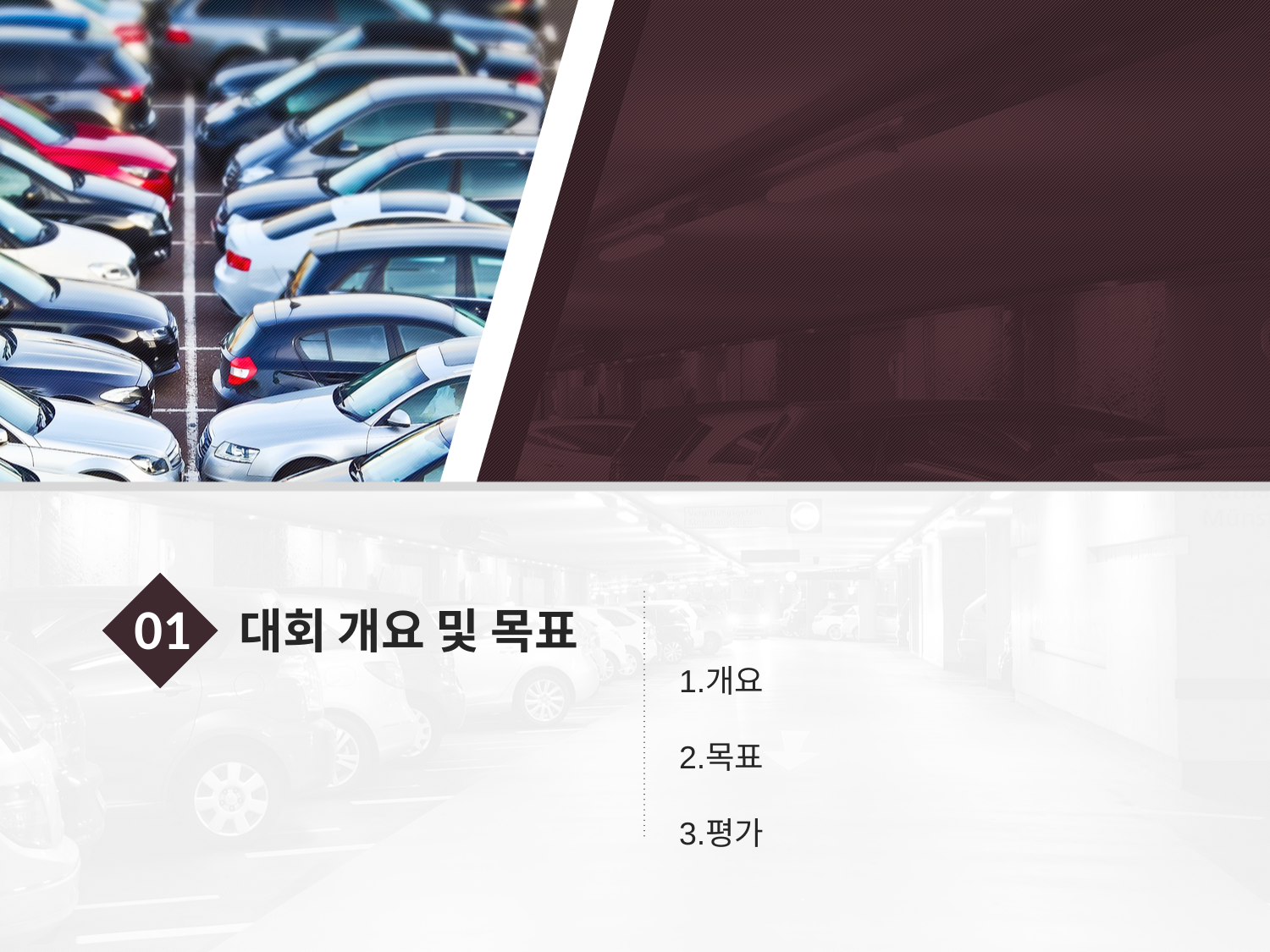

01
대회 개요 및 목표

개요
목표
평가